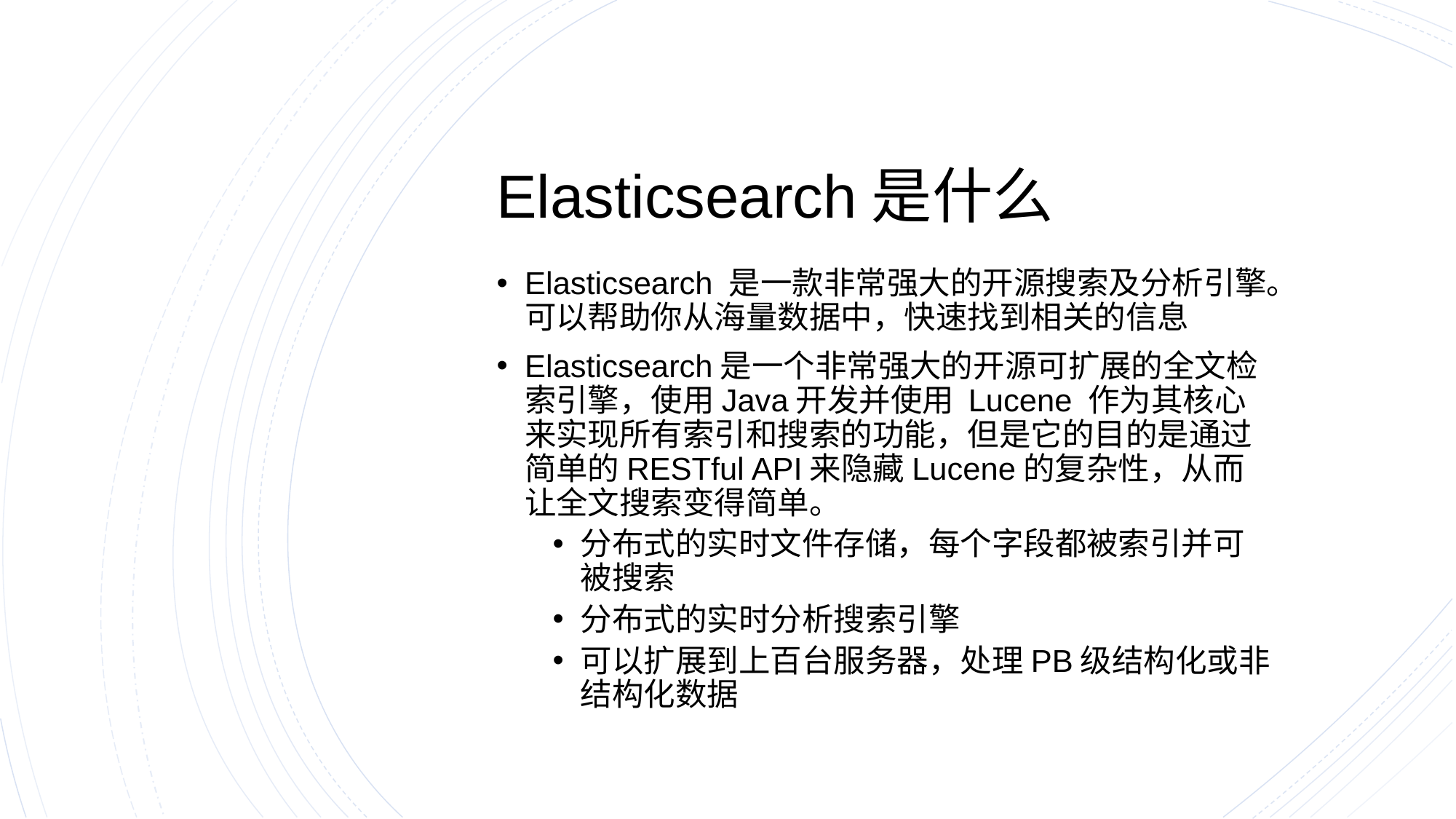

Elasticsearch是什么
Elasticsearch 是一款非常强大的开源搜索及分析引擎。可以帮助你从海量数据中，快速找到相关的信息
Elasticsearch是一个非常强大的开源可扩展的全文检索引擎，使用Java开发并使用 Lucene 作为其核心来实现所有索引和搜索的功能，但是它的目的是通过简单的RESTful API来隐藏Lucene的复杂性，从而让全文搜索变得简单。
分布式的实时文件存储，每个字段都被索引并可被搜索
分布式的实时分析搜索引擎
可以扩展到上百台服务器，处理PB级结构化或非结构化数据